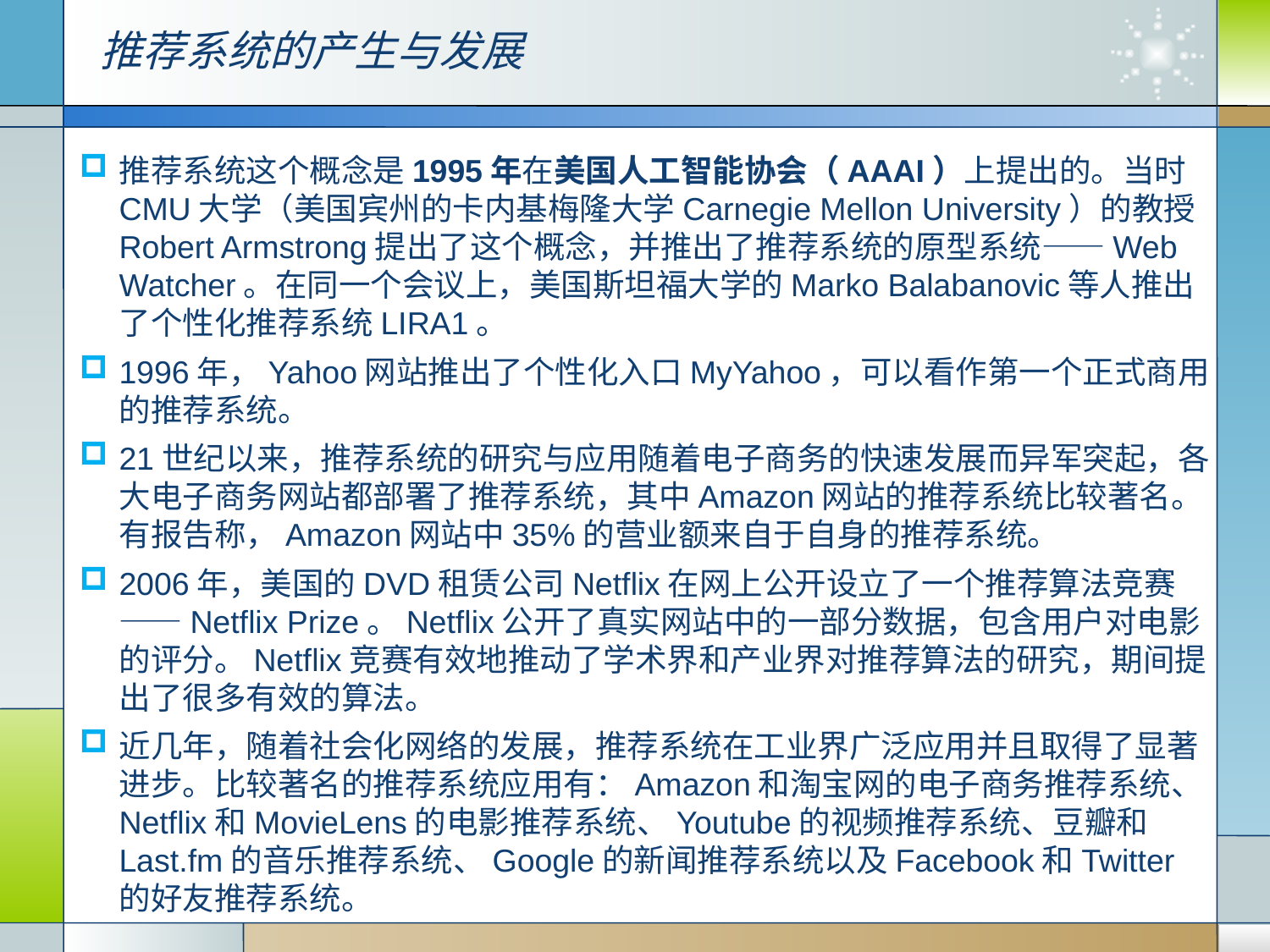

推荐系统的产生与发展
推荐系统这个概念是1995年在美国人工智能协会（AAAI）上提出的。当时CMU大学（美国宾州的卡内基梅隆大学Carnegie Mellon University）的教授Robert Armstrong提出了这个概念，并推出了推荐系统的原型系统——Web Watcher。在同一个会议上，美国斯坦福大学的Marko Balabanovic等人推出了个性化推荐系统LIRA1。
1996年，Yahoo网站推出了个性化入口MyYahoo，可以看作第一个正式商用的推荐系统。
21世纪以来，推荐系统的研究与应用随着电子商务的快速发展而异军突起，各大电子商务网站都部署了推荐系统，其中Amazon网站的推荐系统比较著名。有报告称，Amazon网站中35%的营业额来自于自身的推荐系统。
2006年，美国的DVD租赁公司Netflix在网上公开设立了一个推荐算法竞赛——Netflix Prize。Netflix公开了真实网站中的一部分数据，包含用户对电影的评分。Netflix竞赛有效地推动了学术界和产业界对推荐算法的研究，期间提出了很多有效的算法。
近几年，随着社会化网络的发展，推荐系统在工业界广泛应用并且取得了显著进步。比较著名的推荐系统应用有：Amazon和淘宝网的电子商务推荐系统、Netflix和MovieLens的电影推荐系统、Youtube的视频推荐系统、豆瓣和Last.fm的音乐推荐系统、Google的新闻推荐系统以及Facebook和Twitter的好友推荐系统。